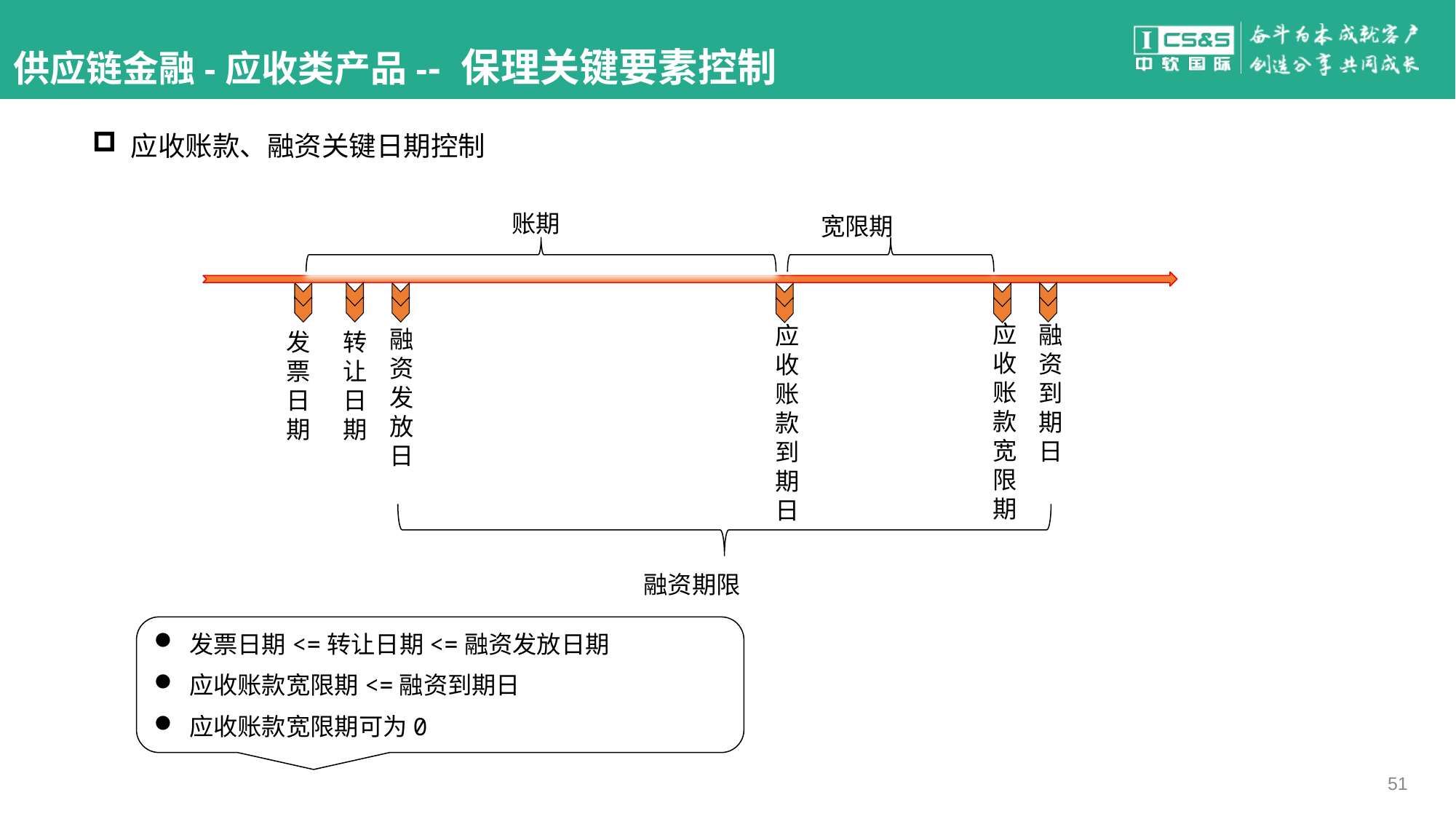

# 供应链金融-应收类产品-- 保理关键要素控制
 应收账款、融资关键日期控制

账期
宽限期

应收账款宽限期
融资到期日
应收账款到期日
融资发放日
发票日期
转让日期

融资期限
 发票日期<=转让日期<=融资发放日期
 应收账款宽限期<=融资到期日
 应收账款宽限期可为0
51